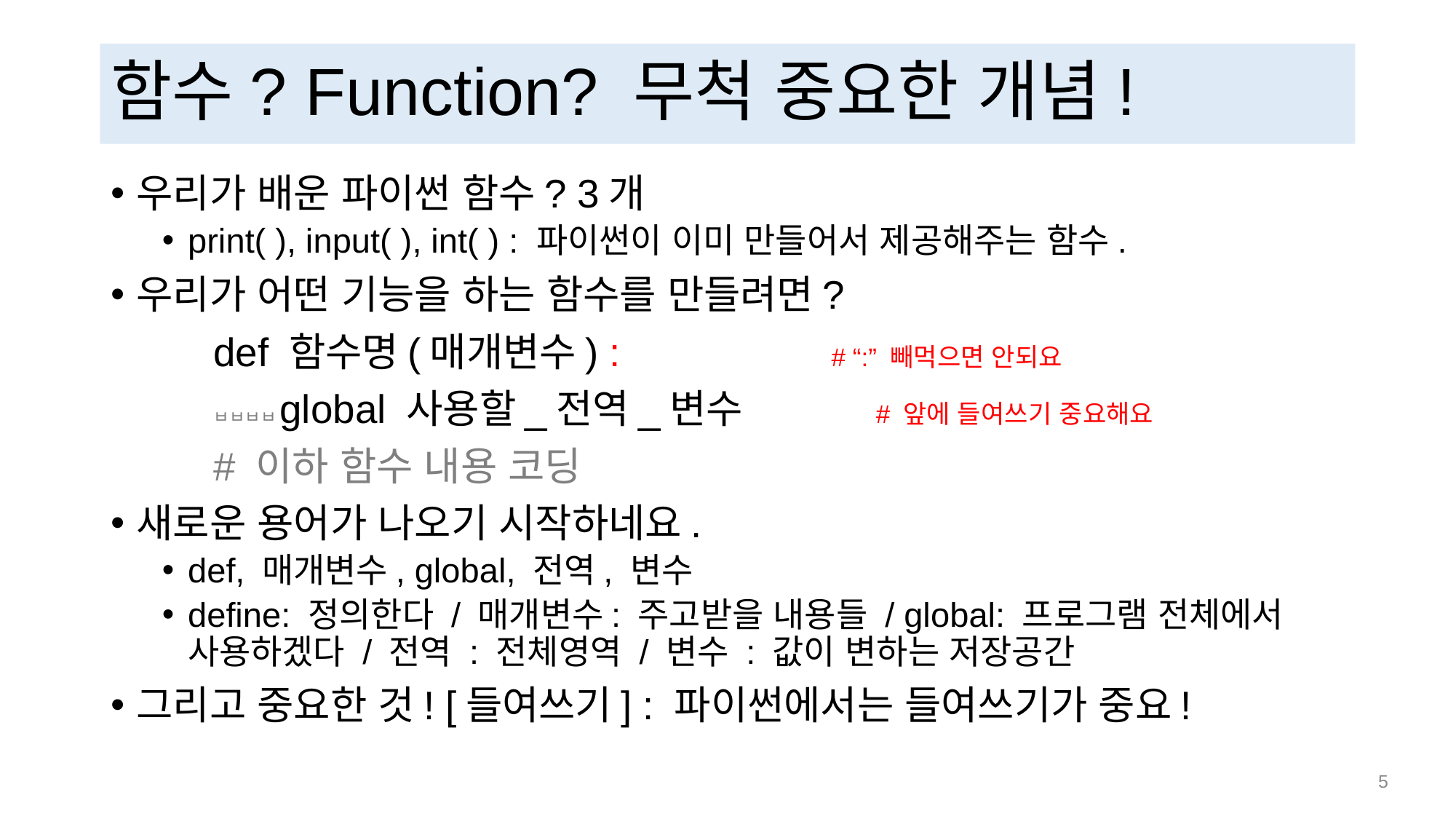

# 함수? Function? 무척 중요한 개념!
우리가 배운 파이썬 함수? 3개
print( ), input( ), int( ) : 파이썬이 이미 만들어서 제공해주는 함수.
우리가 어떤 기능을 하는 함수를 만들려면?
	def 함수명(매개변수) :                       # “:” 빼먹으면 안되요
	ㅂㅂㅂㅂglobal 사용할_전역_변수                  # 앞에 들여쓰기 중요해요
		# 이하 함수 내용 코딩
새로운 용어가 나오기 시작하네요.
def, 매개변수, global, 전역, 변수
define: 정의한다 / 매개변수: 주고받을 내용들 / global: 프로그램 전체에서 사용하겠다 / 전역 : 전체영역 / 변수 : 값이 변하는 저장공간
그리고 중요한 것! [들여쓰기] : 파이썬에서는 들여쓰기가 중요!

 5